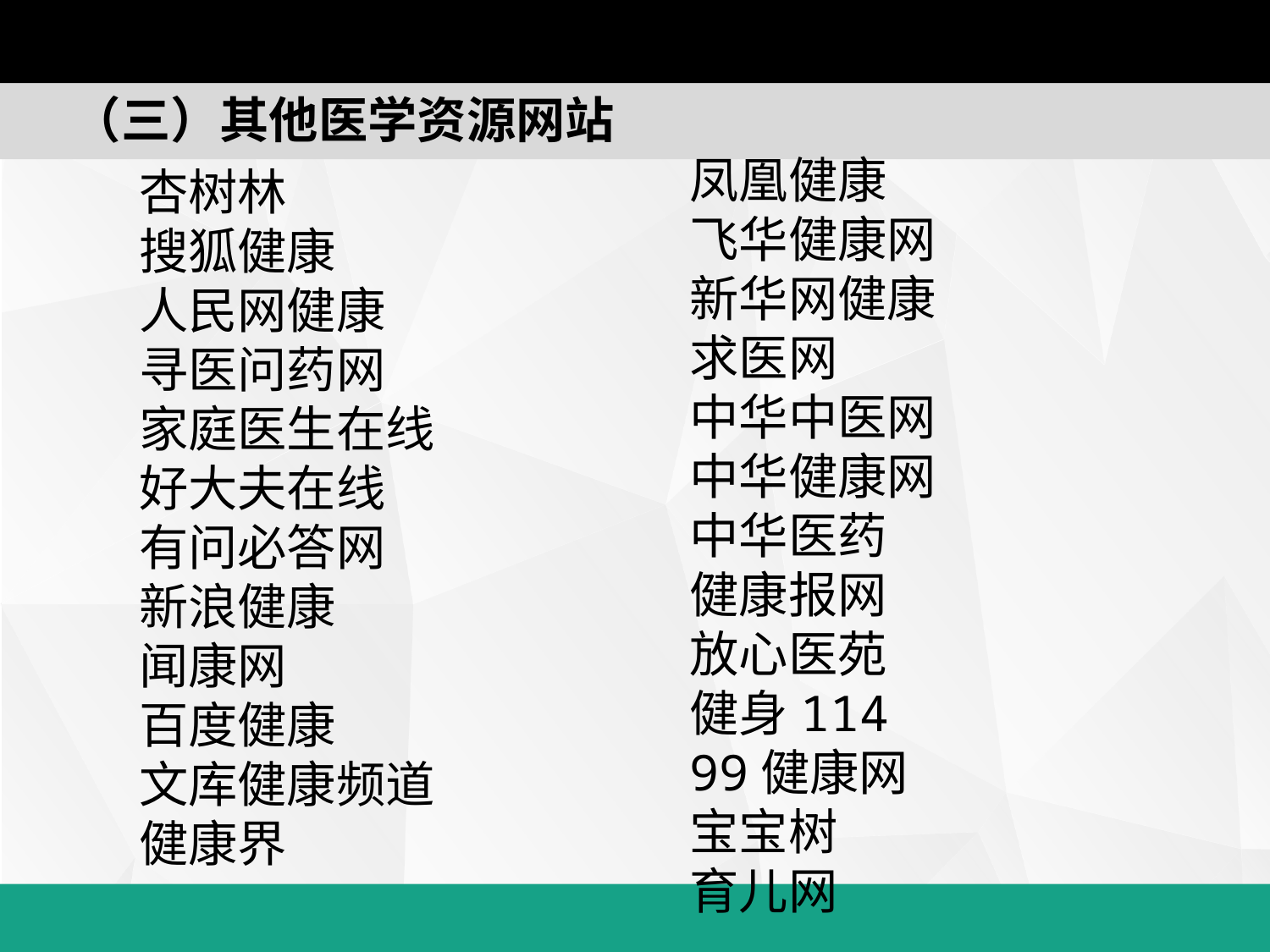

（三）其他医学资源网站
凤凰健康
飞华健康网
新华网健康
求医网
中华中医网
中华健康网
中华医药
健康报网
放心医苑
健身114
99健康网
宝宝树
育儿网

 杏树林
 搜狐健康
 人民网健康
 寻医问药网
 家庭医生在线
 好大夫在线
 有问必答网
 新浪健康
 闻康网
 百度健康
 文库健康频道
 健康界